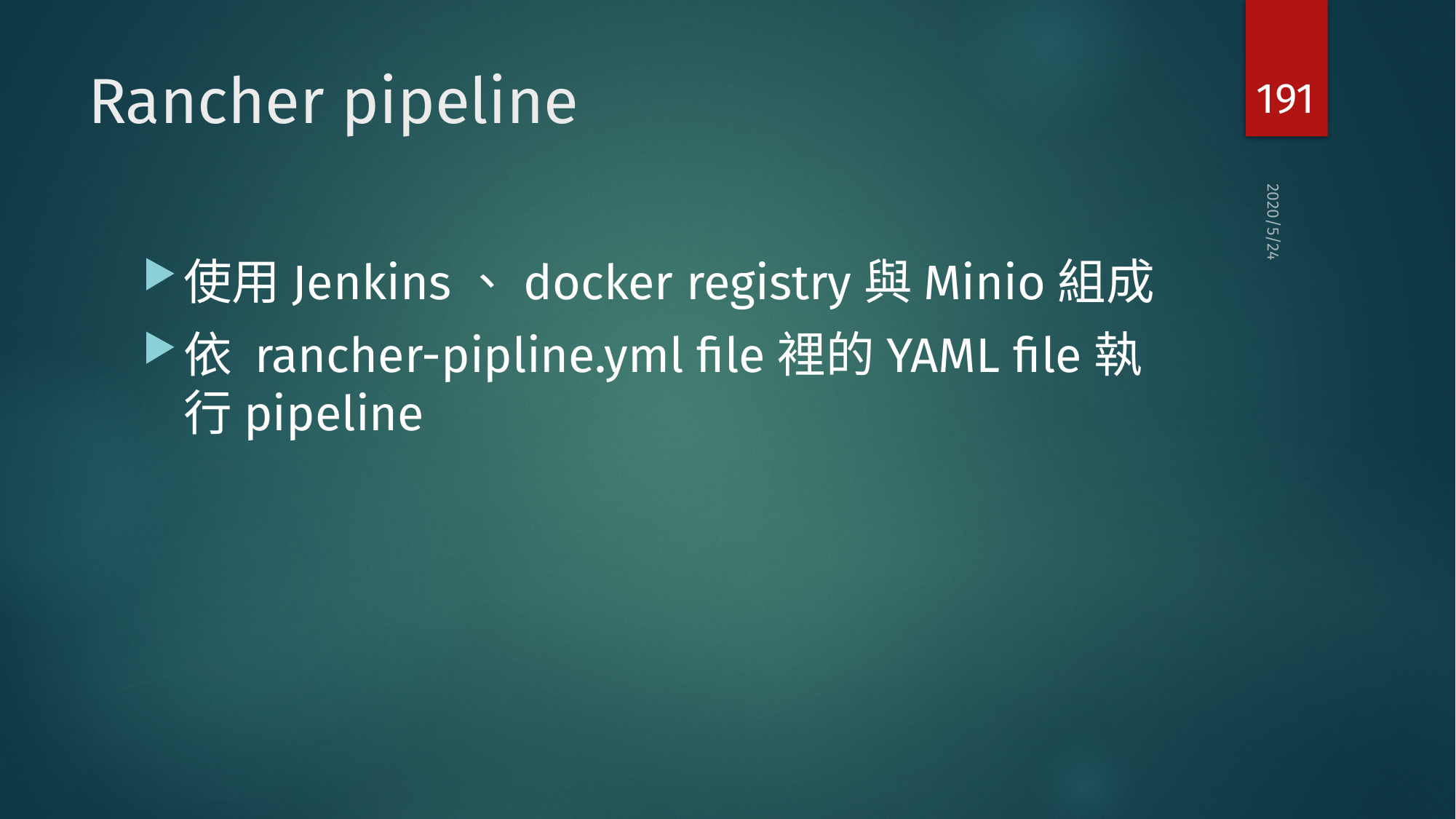

191
# Rancher pipeline
2020/5/24
使用Jenkins、docker registry與Minio組成
依 rancher-pipline.yml file裡的YAML file執行pipeline